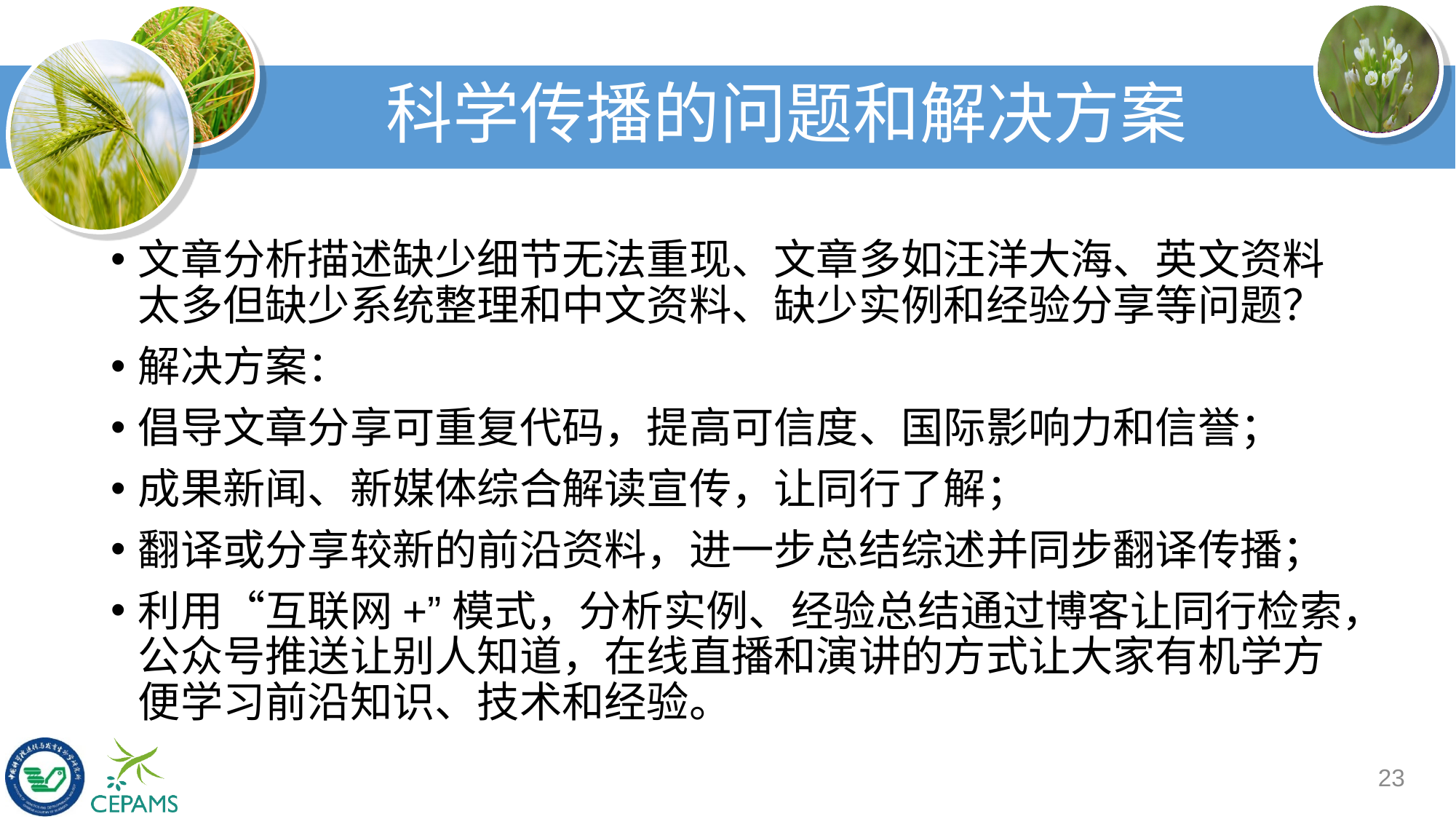

# 科学传播的问题和解决方案
文章分析描述缺少细节无法重现、文章多如汪洋大海、英文资料太多但缺少系统整理和中文资料、缺少实例和经验分享等问题？
解决方案：
倡导文章分享可重复代码，提高可信度、国际影响力和信誉；
成果新闻、新媒体综合解读宣传，让同行了解；
翻译或分享较新的前沿资料，进一步总结综述并同步翻译传播；
利用“互联网+”模式，分析实例、经验总结通过博客让同行检索，公众号推送让别人知道，在线直播和演讲的方式让大家有机学方便学习前沿知识、技术和经验。

23